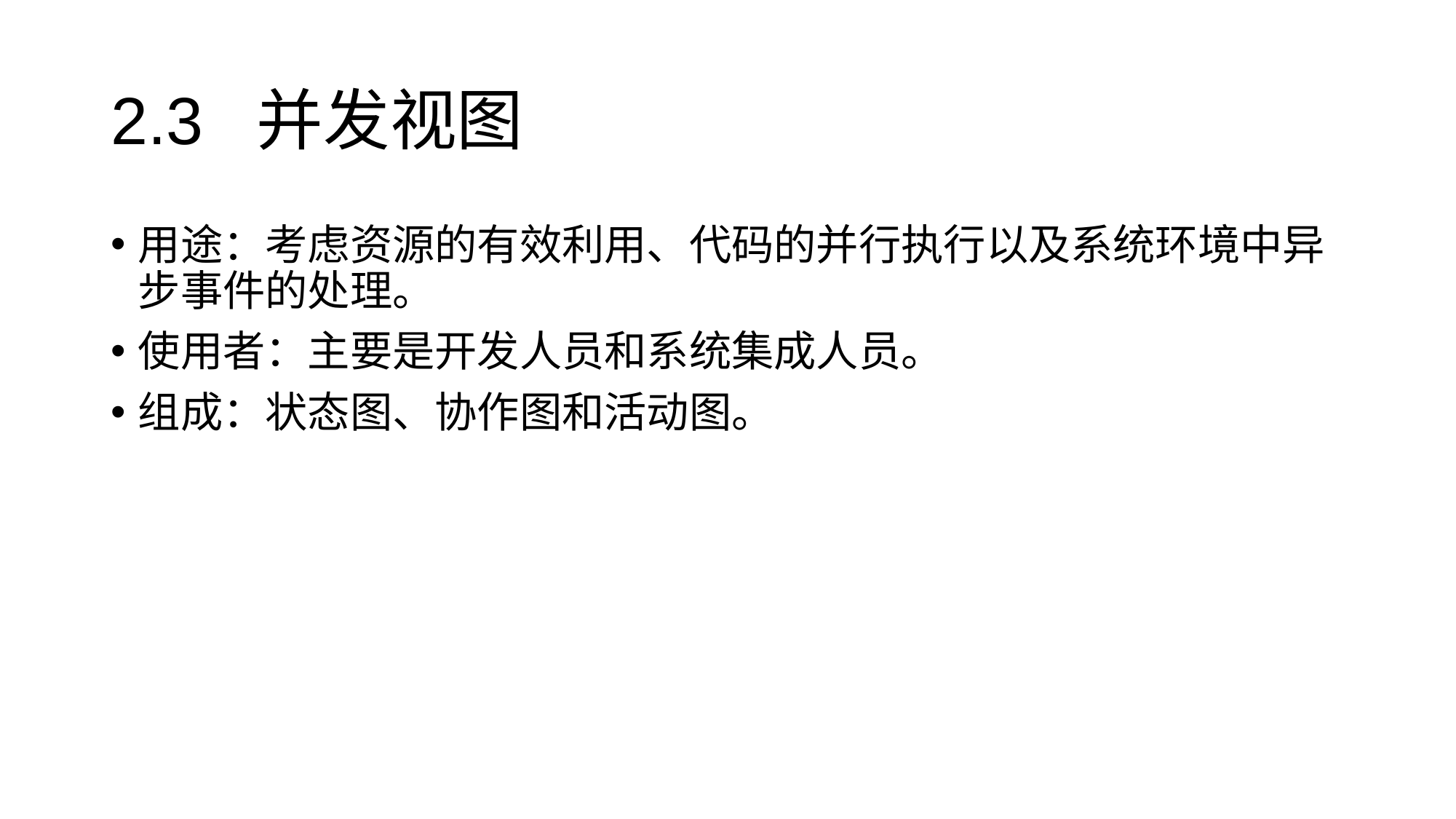

# 2.3  并发视图
用途：考虑资源的有效利用、代码的并行执行以及系统环境中异步事件的处理。
使用者：主要是开发人员和系统集成人员。
组成：状态图、协作图和活动图。